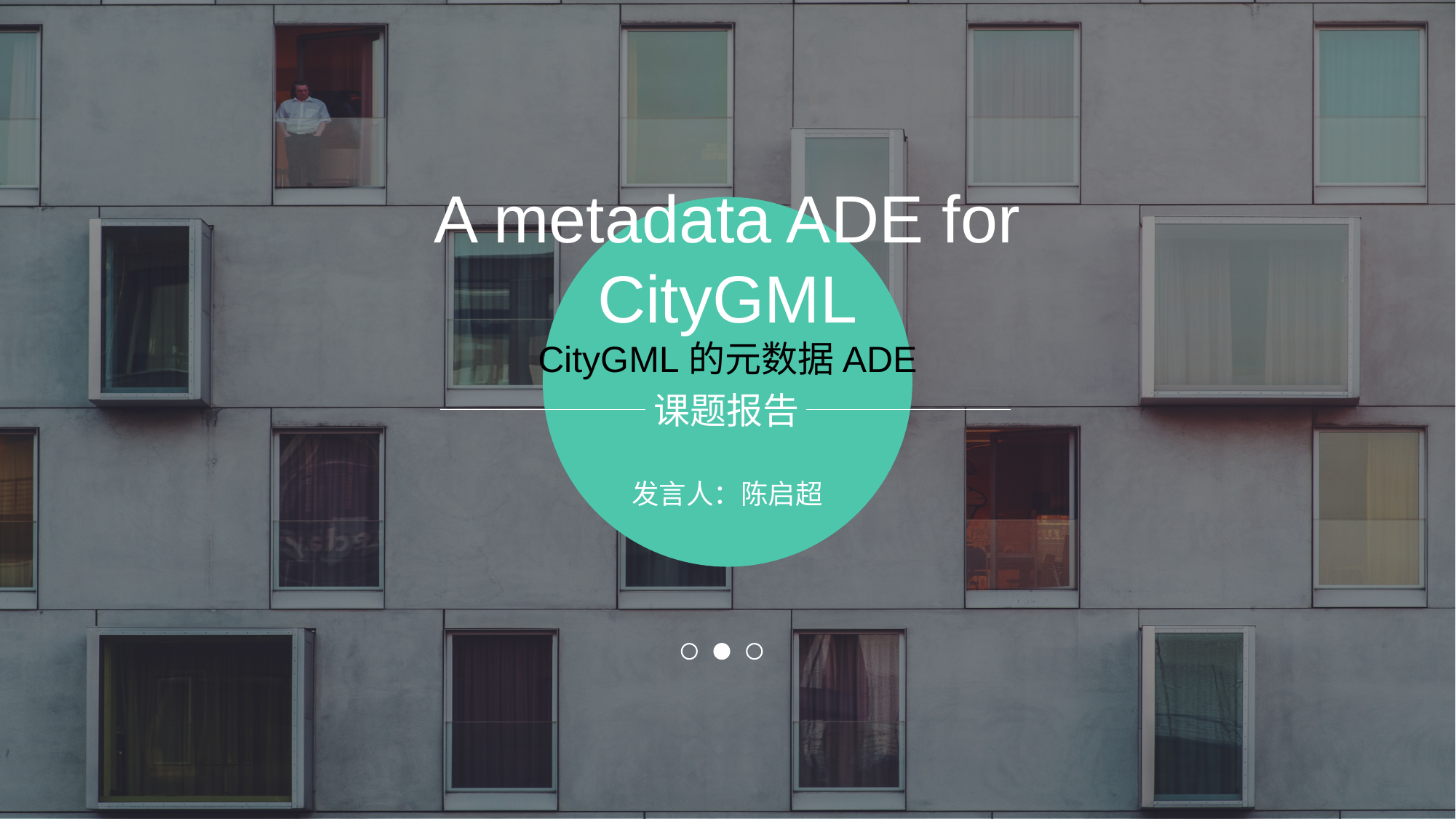

A metadata ADE for CityGML
CityGML的元数据ADE

课题报告
发言人：陈启超